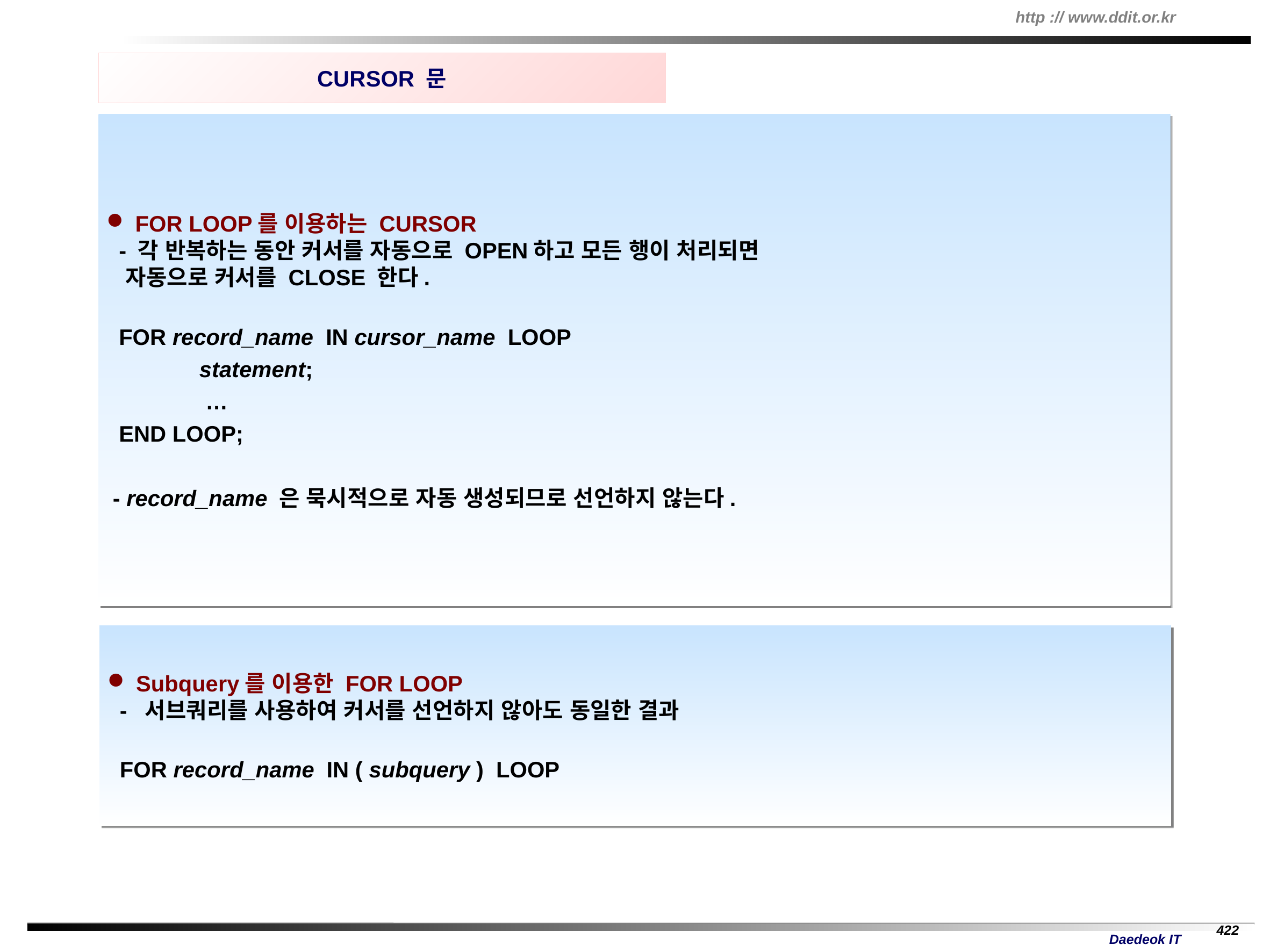

CURSOR 문
 FOR LOOP를 이용하는 CURSOR
  - 각 반복하는 동안 커서를 자동으로 OPEN하고 모든 행이 처리되면
   자동으로 커서를 CLOSE 한다.
  FOR record_name  IN cursor_name  LOOP
               statement;
                …
  END LOOP;

 - record_name 은 묵시적으로 자동 생성되므로 선언하지 않는다.
 Subquery를 이용한 FOR LOOP
  -  서브쿼리를 사용하여 커서를 선언하지 않아도 동일한 결과
  FOR record_name  IN ( subquery )  LOOP